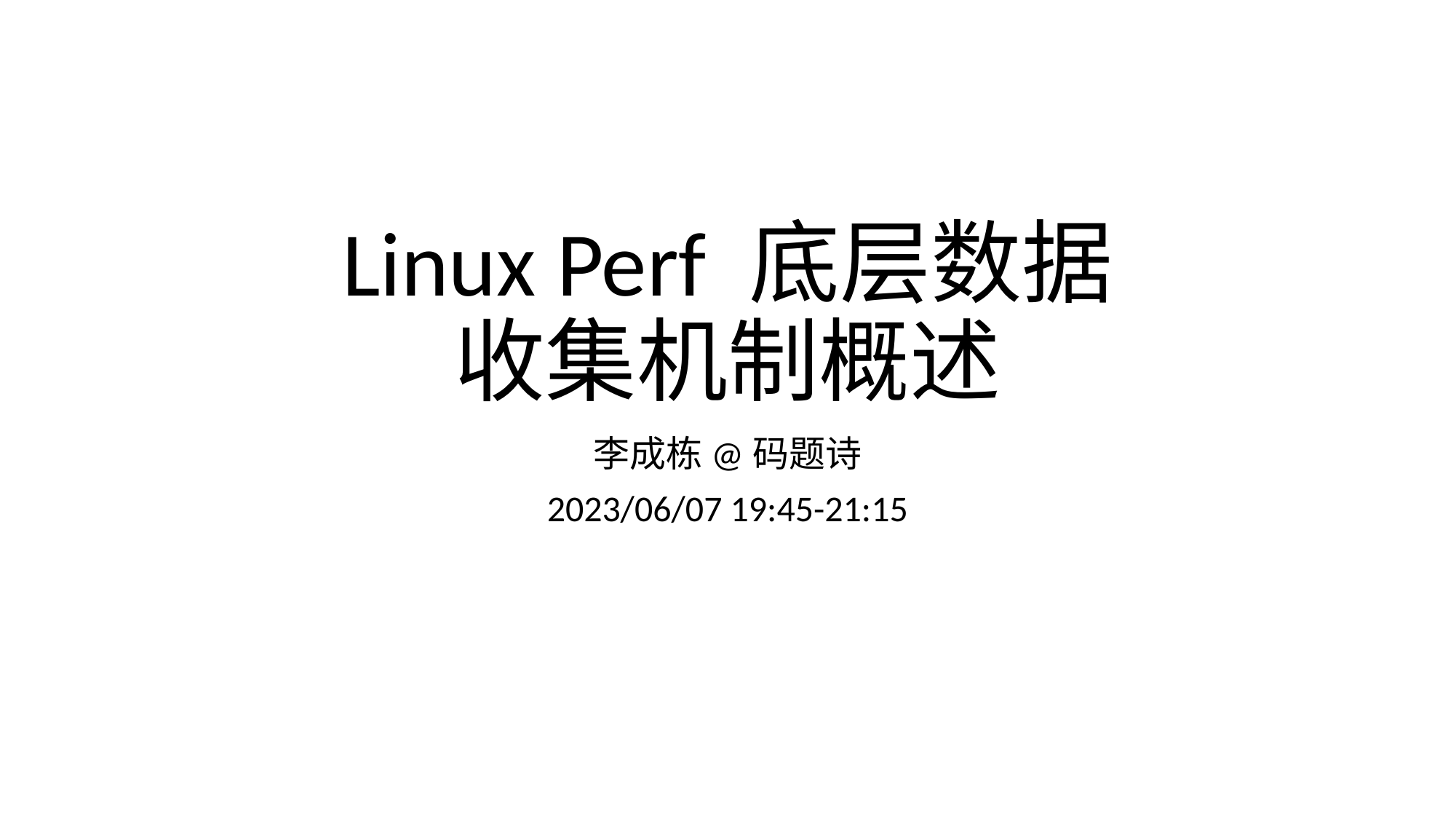

# Linux Perf 底层数据 收集机制概述
李成栋@码题诗
2023/06/07 19:45-21:15